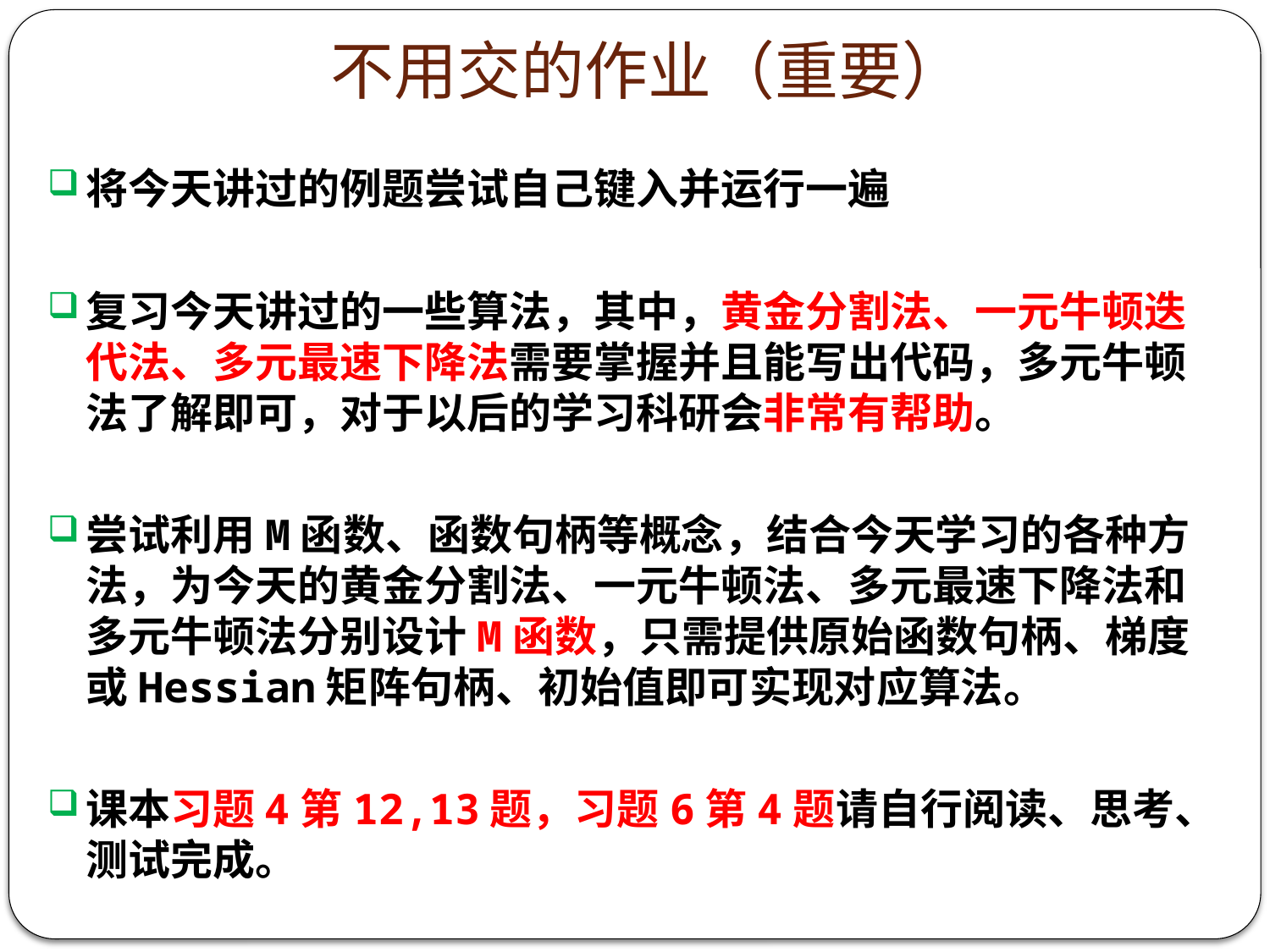

# 不用交的作业（重要）
将今天讲过的例题尝试自己键入并运行一遍

复习今天讲过的一些算法，其中，黄金分割法、一元牛顿迭代法、多元最速下降法需要掌握并且能写出代码，多元牛顿法了解即可，对于以后的学习科研会非常有帮助。

尝试利用M函数、函数句柄等概念，结合今天学习的各种方法，为今天的黄金分割法、一元牛顿法、多元最速下降法和多元牛顿法分别设计M函数，只需提供原始函数句柄、梯度或Hessian矩阵句柄、初始值即可实现对应算法。

课本习题4第12,13题，习题6第4题请自行阅读、思考、测试完成。